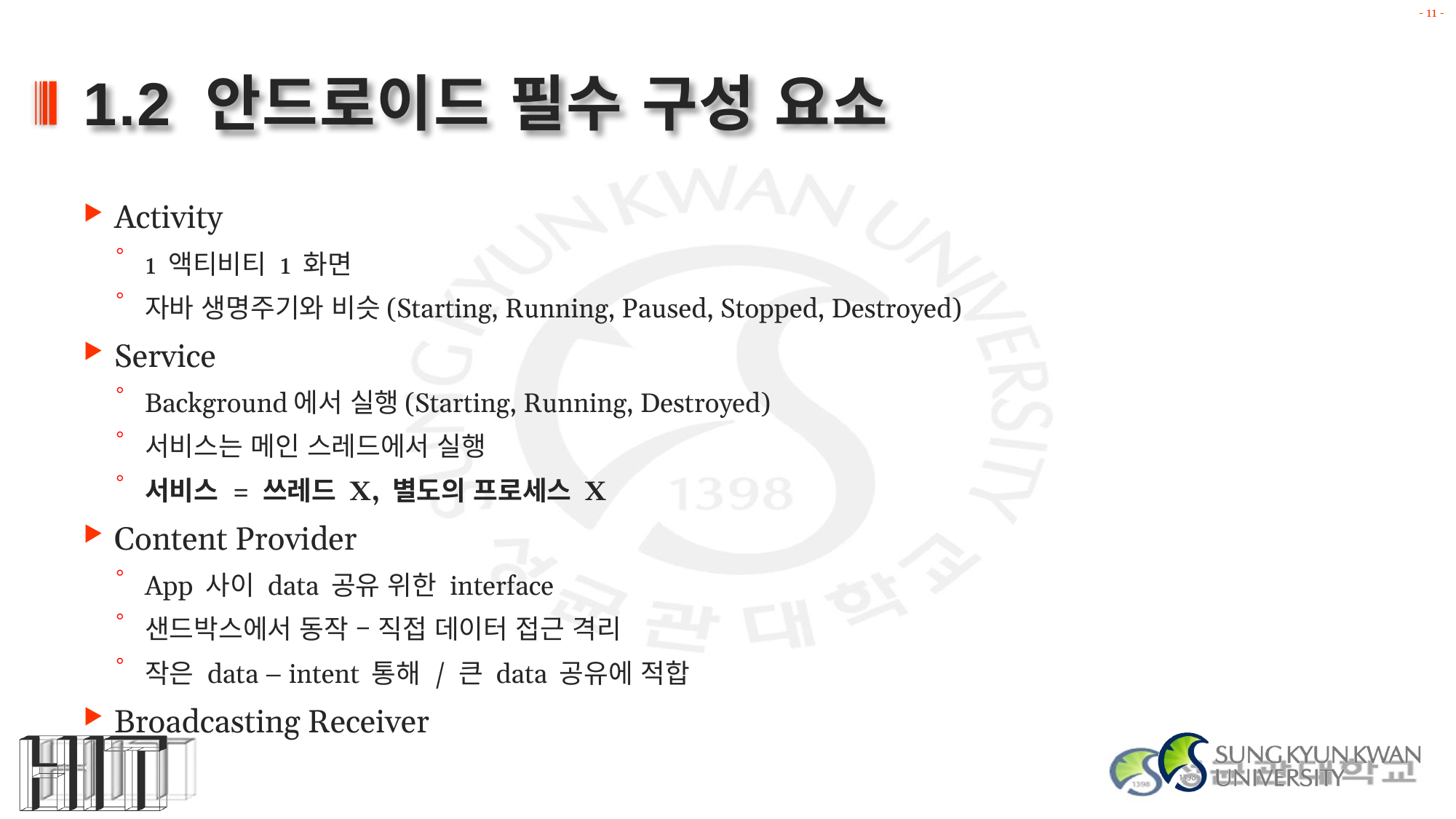

# 1.2 안드로이드 필수 구성 요소
Activity
1 액티비티 1 화면
자바 생명주기와 비슷(Starting, Running, Paused, Stopped, Destroyed)
Service
Background에서 실행(Starting, Running, Destroyed)
서비스는 메인 스레드에서 실행
서비스 = 쓰레드 X, 별도의 프로세스 X
Content Provider
App 사이 data 공유 위한 interface
샌드박스에서 동작 – 직접 데이터 접근 격리
작은 data – intent 통해 / 큰 data 공유에 적합
Broadcasting Receiver